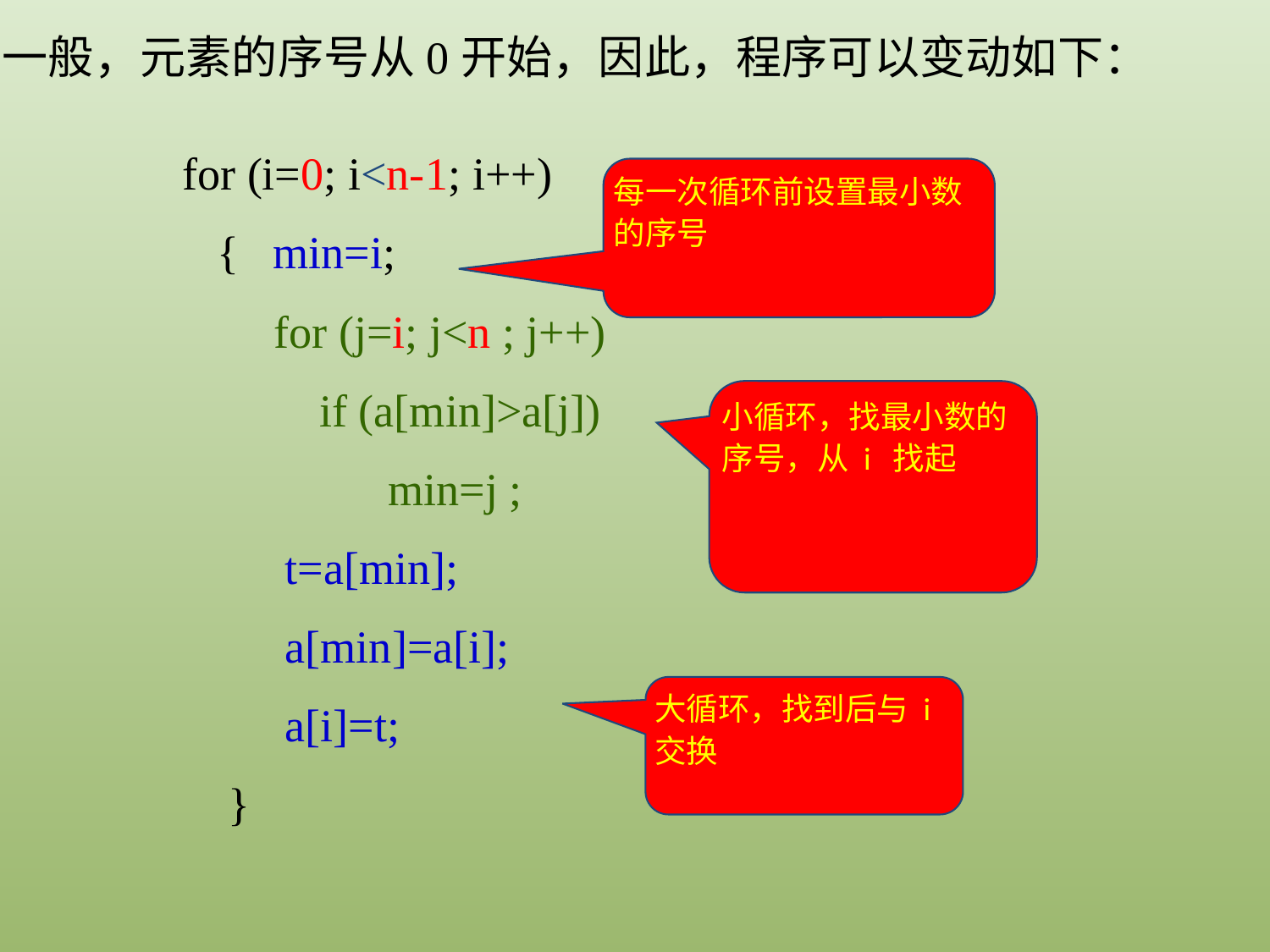

一般，元素的序号从0开始，因此，程序可以变动如下：
for (i=0; i<n-1; i++)
   {   min=i;
        for (j=i; j<n ; j++)
            if (a[min]>a[j])
                  min=j ;
         t=a[min];
         a[min]=a[i];
         a[i]=t;
    }
每一次循环前设置最小数的序号
小循环，找最小数的序号，从 i  找起
大循环，找到后与 i 交换
376